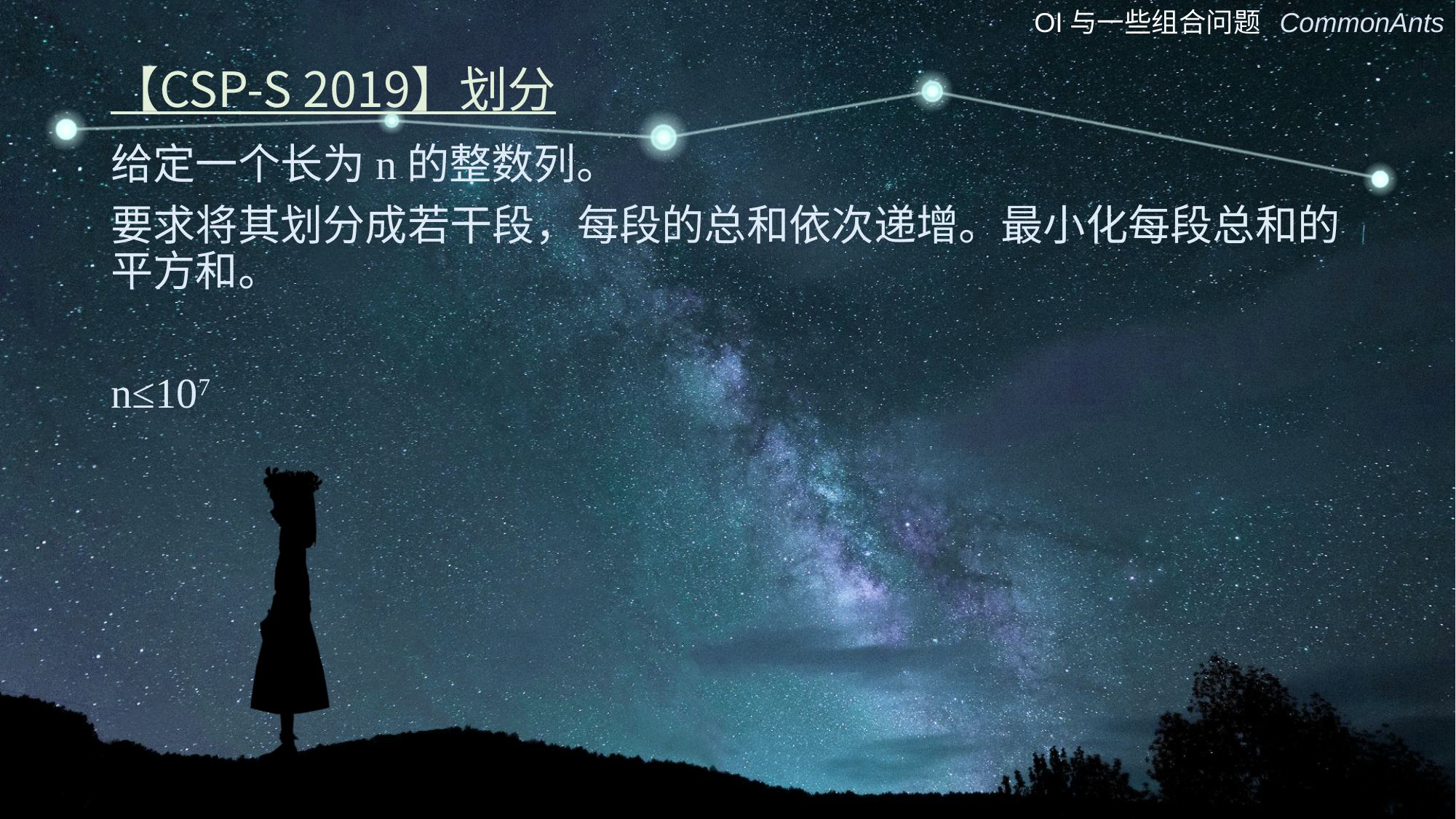

# 【CSP-S 2019】划分
给定一个长为n的整数列。
要求将其划分成若干段，每段的总和依次递增。最小化每段总和的平方和。

n≤107